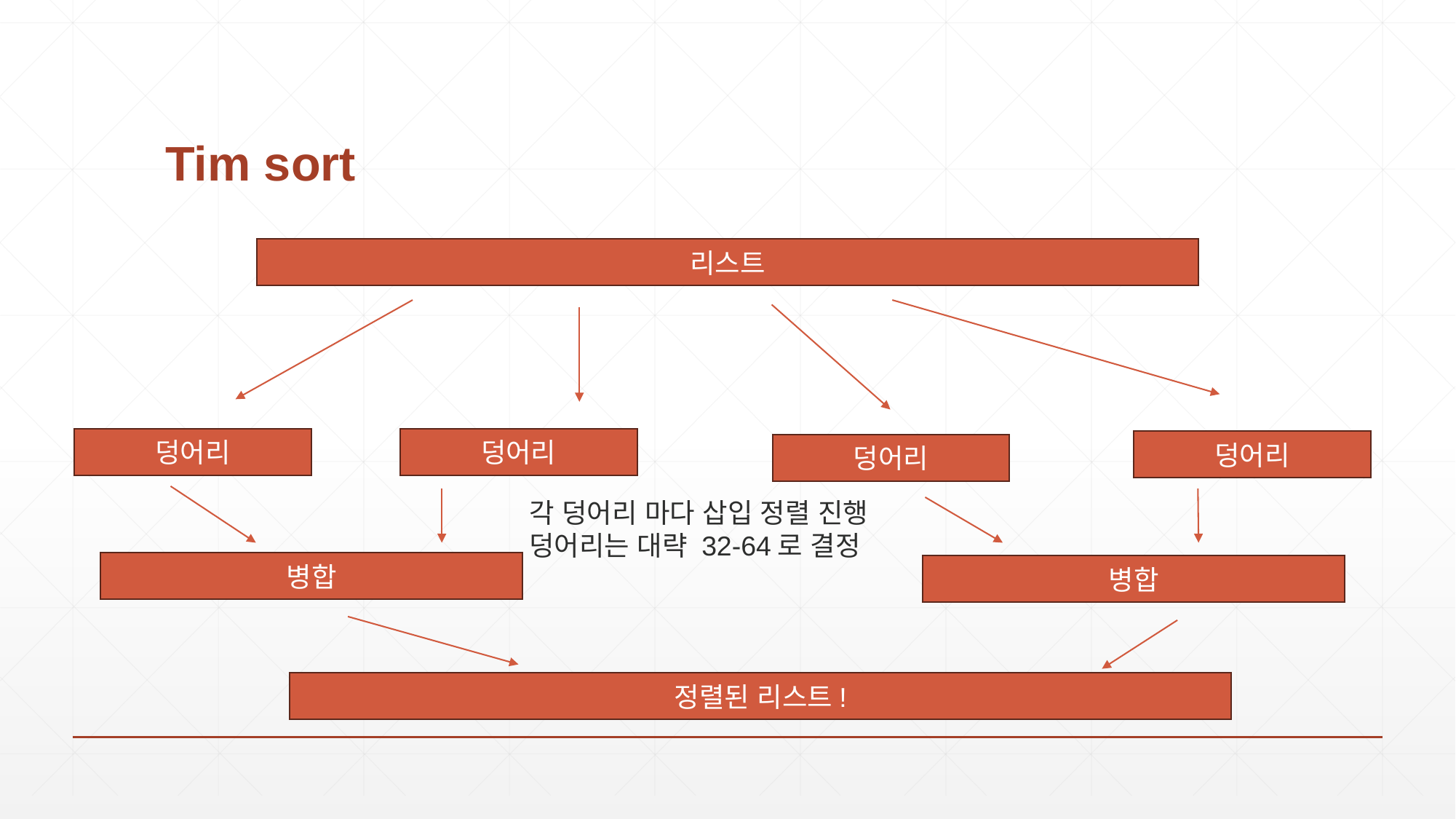

# Tim sort
리스트
덩어리
덩어리
덩어리
덩어리
각 덩어리 마다 삽입 정렬 진행
덩어리는 대략 32-64로 결정
병합
병합
정렬된 리스트!